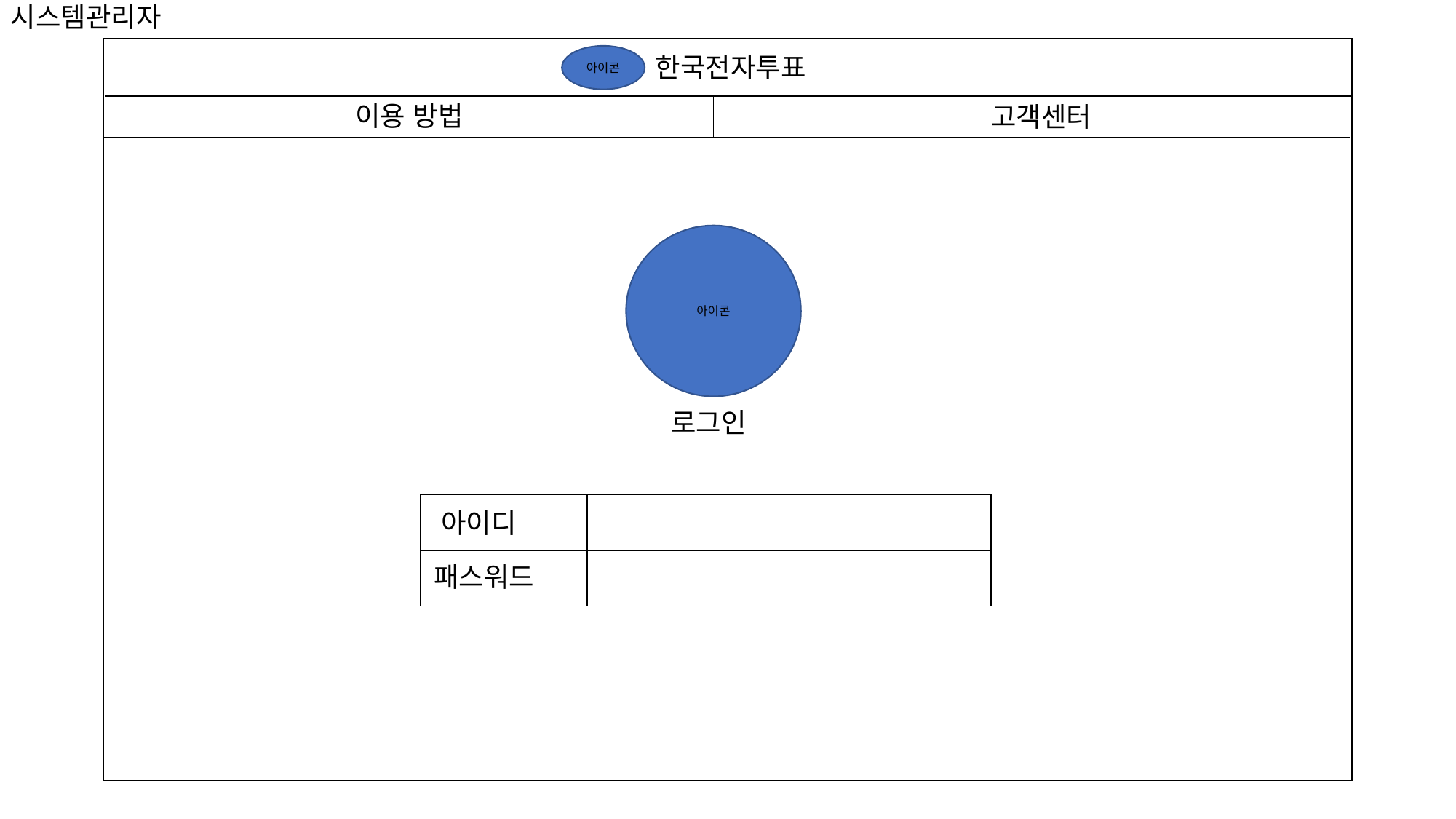

시스템관리자

한국전자투표
아이콘
이용 방법
고객센터
아이콘
로그인
|  |  |
| --- | --- |
|  |  |
아이디
패스워드